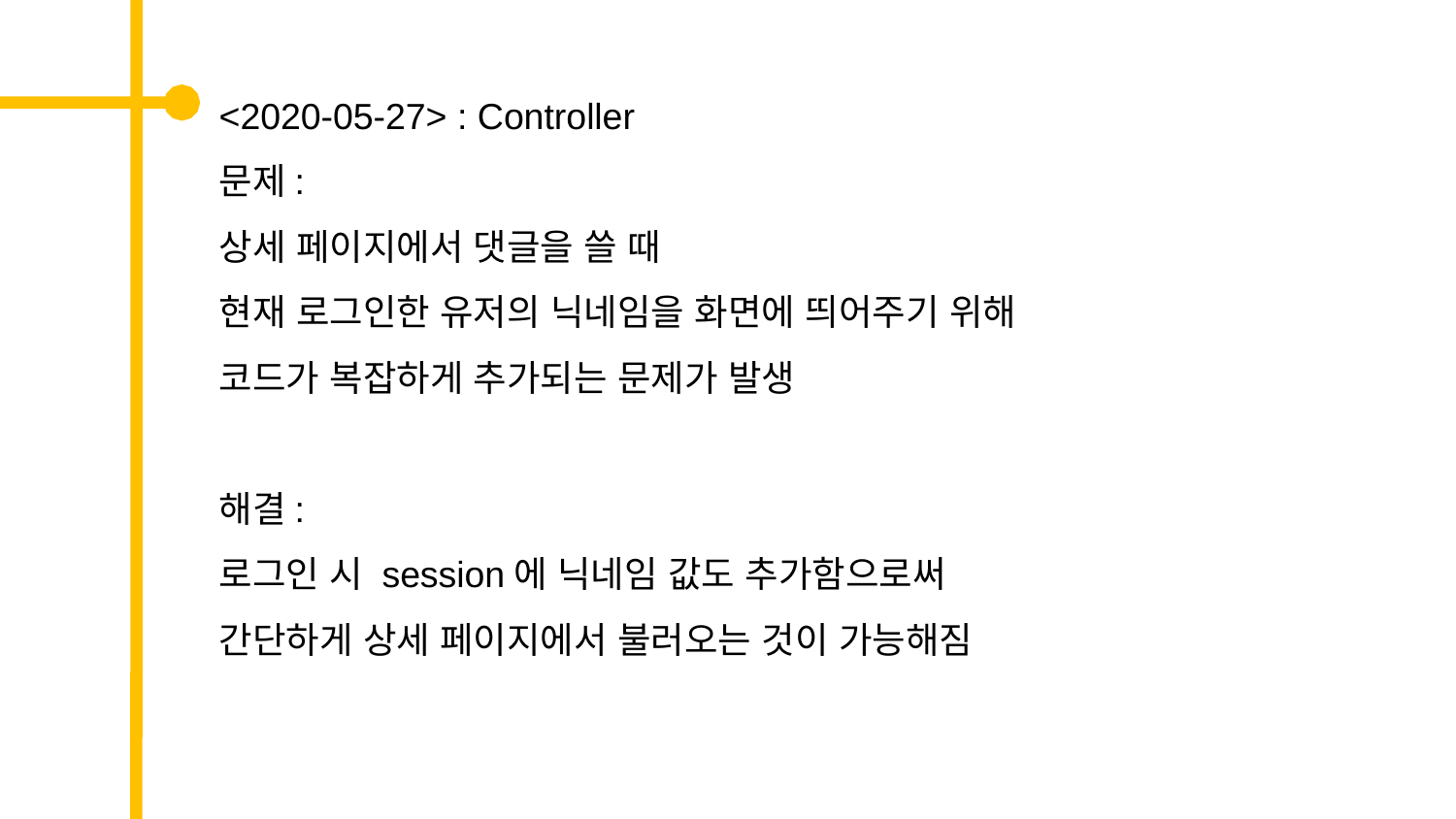

<2020-05-27> : Controller
문제:
상세 페이지에서 댓글을 쓸 때
현재 로그인한 유저의 닉네임을 화면에 띄어주기 위해
코드가 복잡하게 추가되는 문제가 발생

해결:
로그인 시 session에 닉네임 값도 추가함으로써
간단하게 상세 페이지에서 불러오는 것이 가능해짐